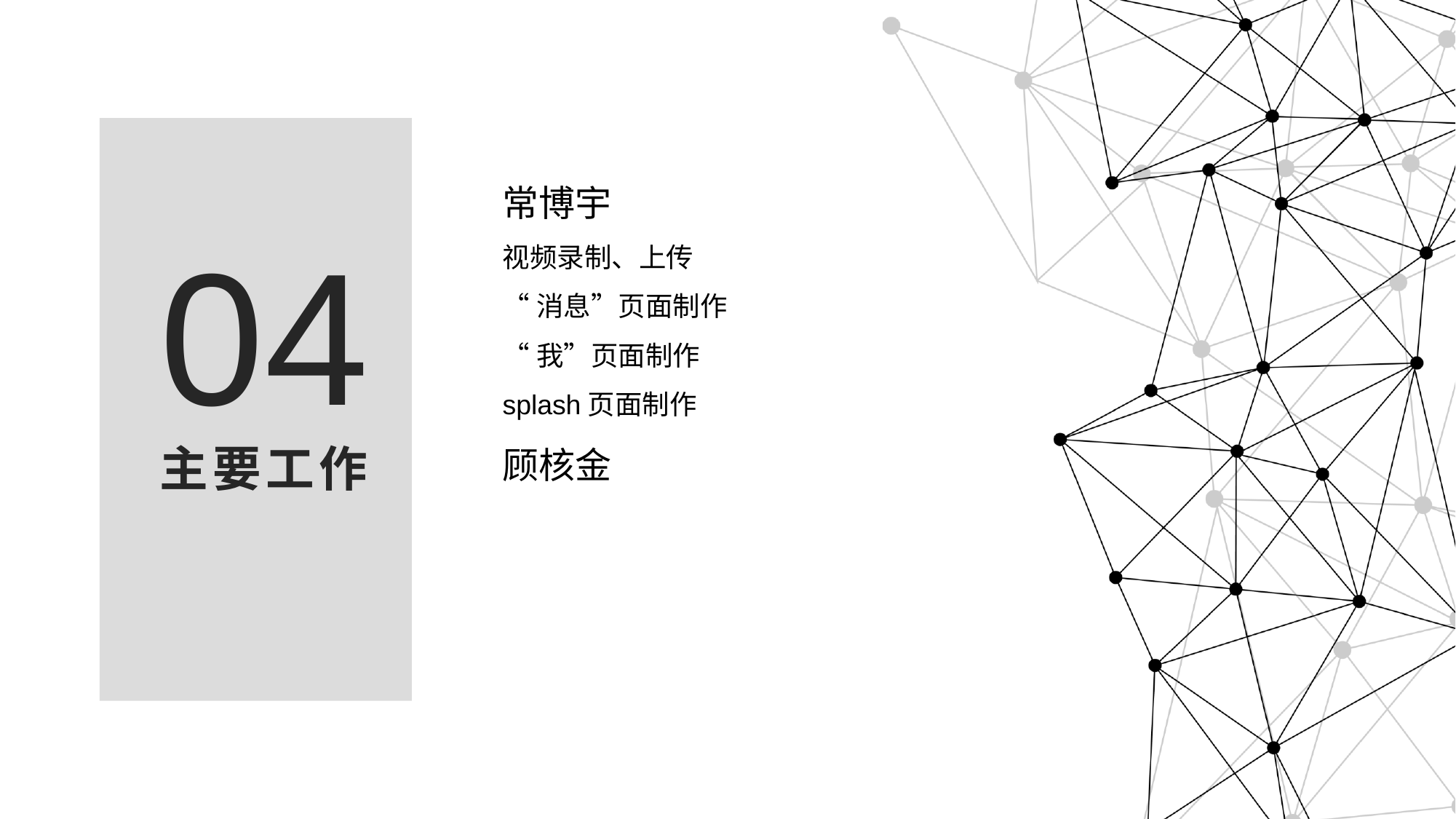

常博宇
视频录制、上传
“消息”页面制作
“我”页面制作
splash页面制作
顾核金

04
# 主要工作